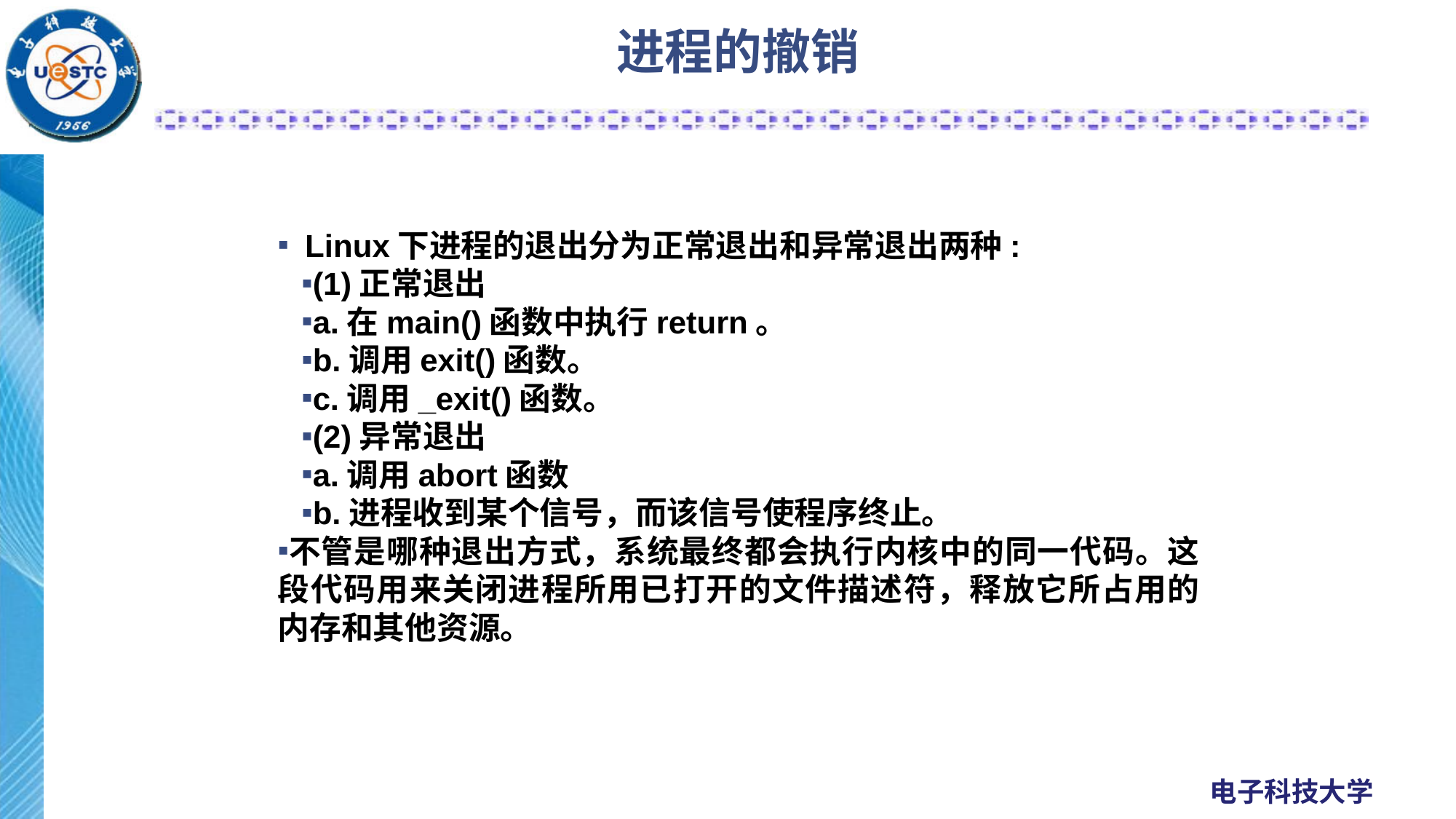

# 进程的撤销
Linux下进程的退出分为正常退出和异常退出两种:
(1)正常退出
a.在main()函数中执行return。
b.调用exit()函数。
c.调用_exit()函数。
(2)异常退出
a.调用abort函数
b.进程收到某个信号，而该信号使程序终止。
不管是哪种退出方式，系统最终都会执行内核中的同一代码。这段代码用来关闭进程所用已打开的文件描述符，释放它所占用的内存和其他资源。